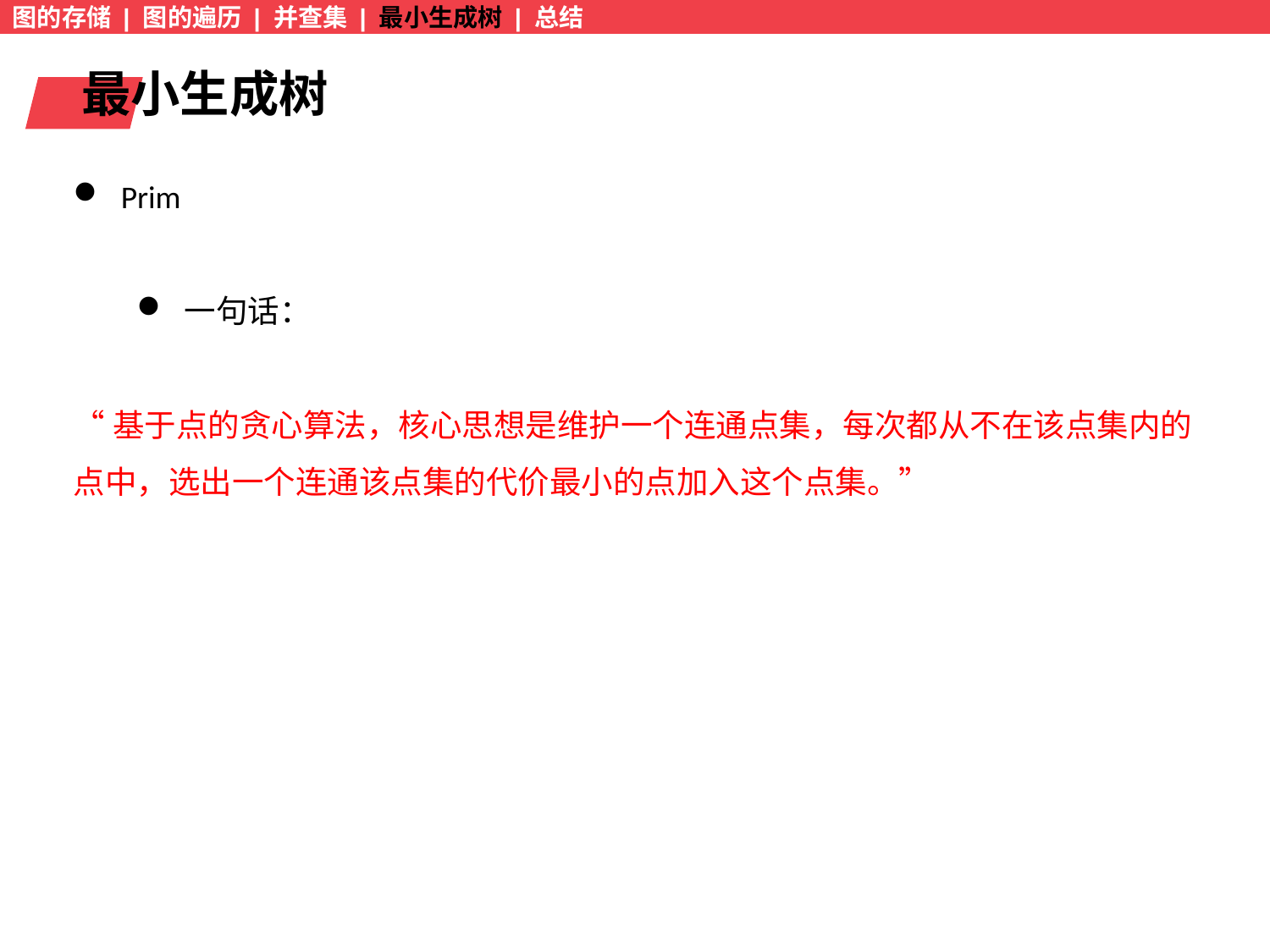

图的存储 | 图的遍历 | 并查集 | 最小生成树 | 总结
最小生成树

Prim

一句话：

“基于点的贪心算法，核心思想是维护一个连通点集，每次都从不在该点集内的点中，选出一个连通该点集的代价最小的点加入这个点集。”

38